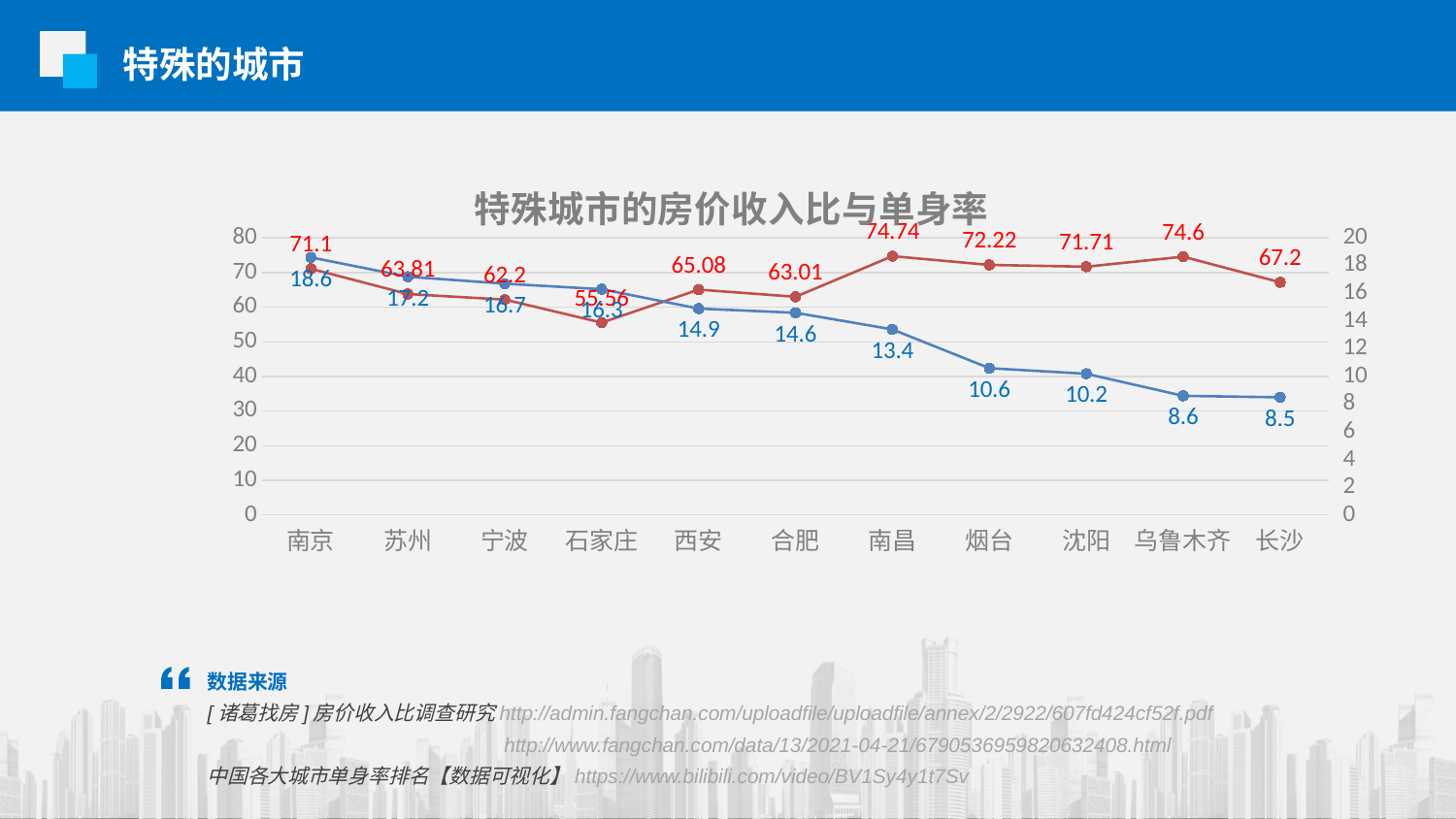

特殊的城市

### Chart: 特殊城市的房价收入比与单身率

| Category | 单身率 | 房价收入比 |
|---|---|---|
| 南京 | 71.1 | 18.6 |
| 苏州 | 63.81 | 17.2 |
| 宁波 | 62.2 | 16.7 |
| 石家庄 | 55.56 | 16.3 |
| 西安 | 65.08 | 14.9 |
| 合肥 | 63.01 | 14.6 |
| 南昌 | 74.74 | 13.4 |
| 烟台 | 72.22 | 10.6 |
| 沈阳 | 71.71 | 10.2 |
| 乌鲁木齐 | 74.6 | 8.6 |
| 长沙 | 67.2 | 8.5 |
数据来源
[诸葛找房]房价收入比调查研究http://admin.fangchan.com/uploadfile/uploadfile/annex/2/2922/607fd424cf52f.pdf
		 http://www.fangchan.com/data/13/2021-04-21/6790536959820632408.html
中国各大城市单身率排名【数据可视化】https://www.bilibili.com/video/BV1Sy4y1t7Sv